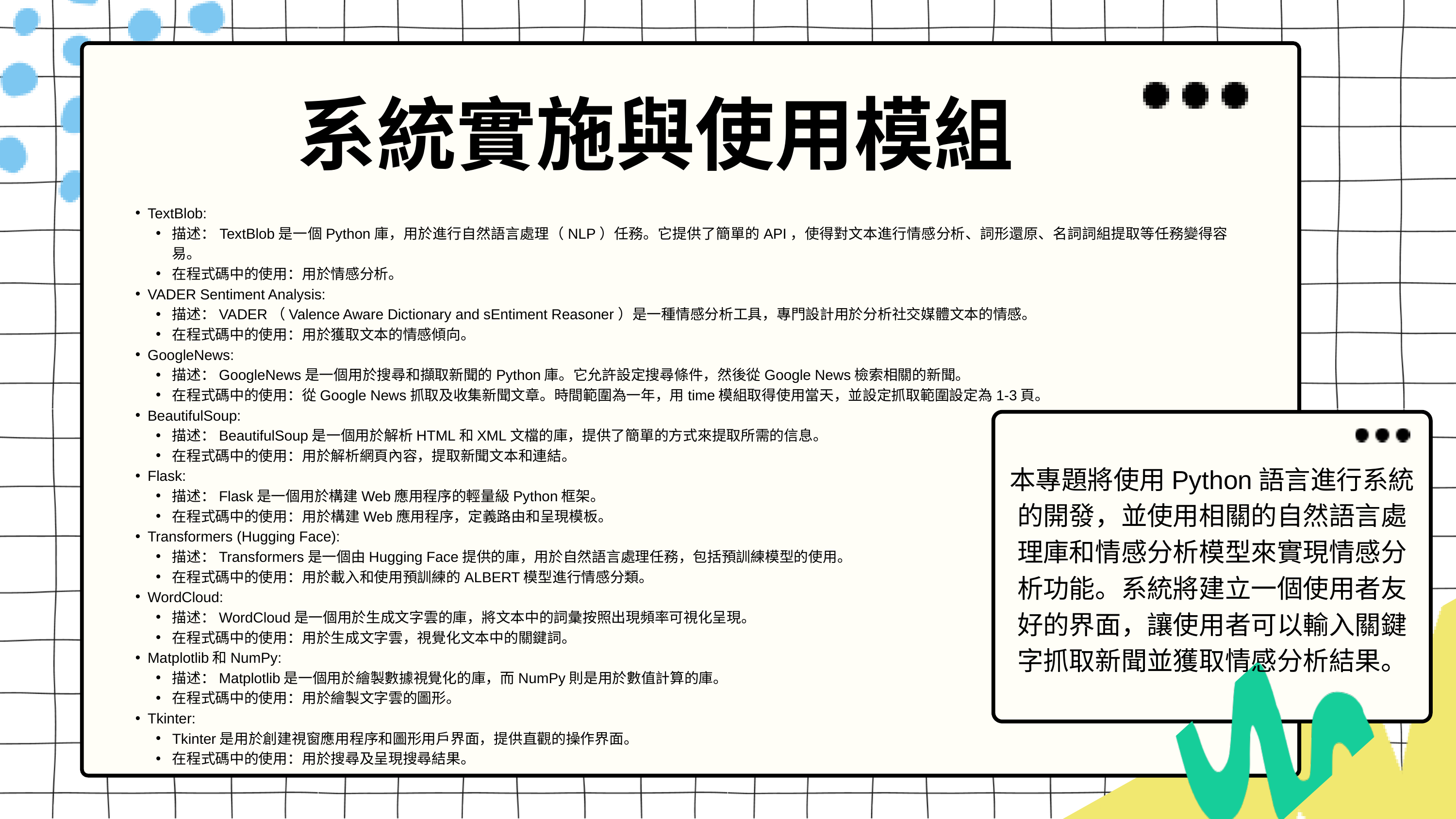

系統實施與使用模組
TextBlob:
描述：TextBlob是一個Python庫，用於進行自然語言處理（NLP）任務。它提供了簡單的API，使得對文本進行情感分析、詞形還原、名詞詞組提取等任務變得容易。
在程式碼中的使用：用於情感分析。
VADER Sentiment Analysis:
描述：VADER（Valence Aware Dictionary and sEntiment Reasoner）是一種情感分析工具，專門設計用於分析社交媒體文本的情感。
在程式碼中的使用：用於獲取文本的情感傾向。
GoogleNews:
描述：GoogleNews是一個用於搜尋和擷取新聞的Python庫。它允許設定搜尋條件，然後從Google News檢索相關的新聞。
在程式碼中的使用：從Google News抓取及收集新聞文章。時間範圍為一年，用time模組取得使用當天，並設定抓取範圍設定為1-3頁。
BeautifulSoup:
描述：BeautifulSoup是一個用於解析HTML和XML文檔的庫，提供了簡單的方式來提取所需的信息。
在程式碼中的使用：用於解析網頁內容，提取新聞文本和連結。
Flask:
描述：Flask是一個用於構建Web應用程序的輕量級Python框架。
在程式碼中的使用：用於構建Web應用程序，定義路由和呈現模板。
Transformers (Hugging Face):
描述：Transformers是一個由Hugging Face提供的庫，用於自然語言處理任務，包括預訓練模型的使用。
在程式碼中的使用：用於載入和使用預訓練的ALBERT模型進行情感分類。
WordCloud:
描述：WordCloud是一個用於生成文字雲的庫，將文本中的詞彙按照出現頻率可視化呈現。
在程式碼中的使用：用於生成文字雲，視覺化文本中的關鍵詞。
Matplotlib和NumPy:
描述：Matplotlib是一個用於繪製數據視覺化的庫，而NumPy則是用於數值計算的庫。
在程式碼中的使用：用於繪製文字雲的圖形。
Tkinter:
Tkinter是用於創建視窗應用程序和圖形用戶界面，提供直觀的操作界面。
在程式碼中的使用：用於搜尋及呈現搜尋結果。

本專題將使用Python語言進行系統的開發，並使用相關的自然語言處理庫和情感分析模型來實現情感分析功能。系統將建立一個使用者友好的界面，讓使用者可以輸入關鍵字抓取新聞並獲取情感分析結果。